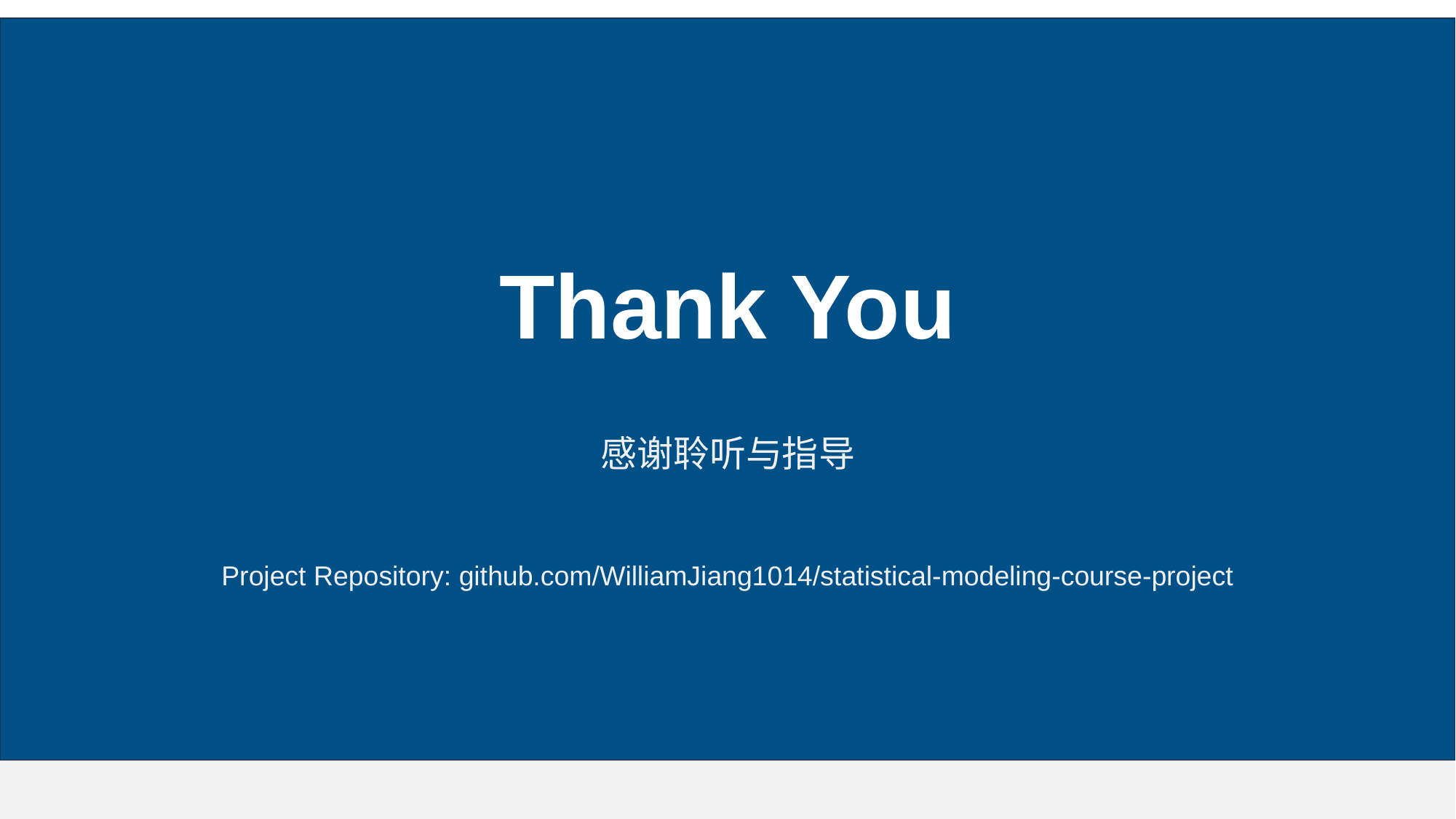

# Thank You
感谢聆听与指导
Project Repository: github.com/WilliamJiang1014/statistical-modeling-course-project